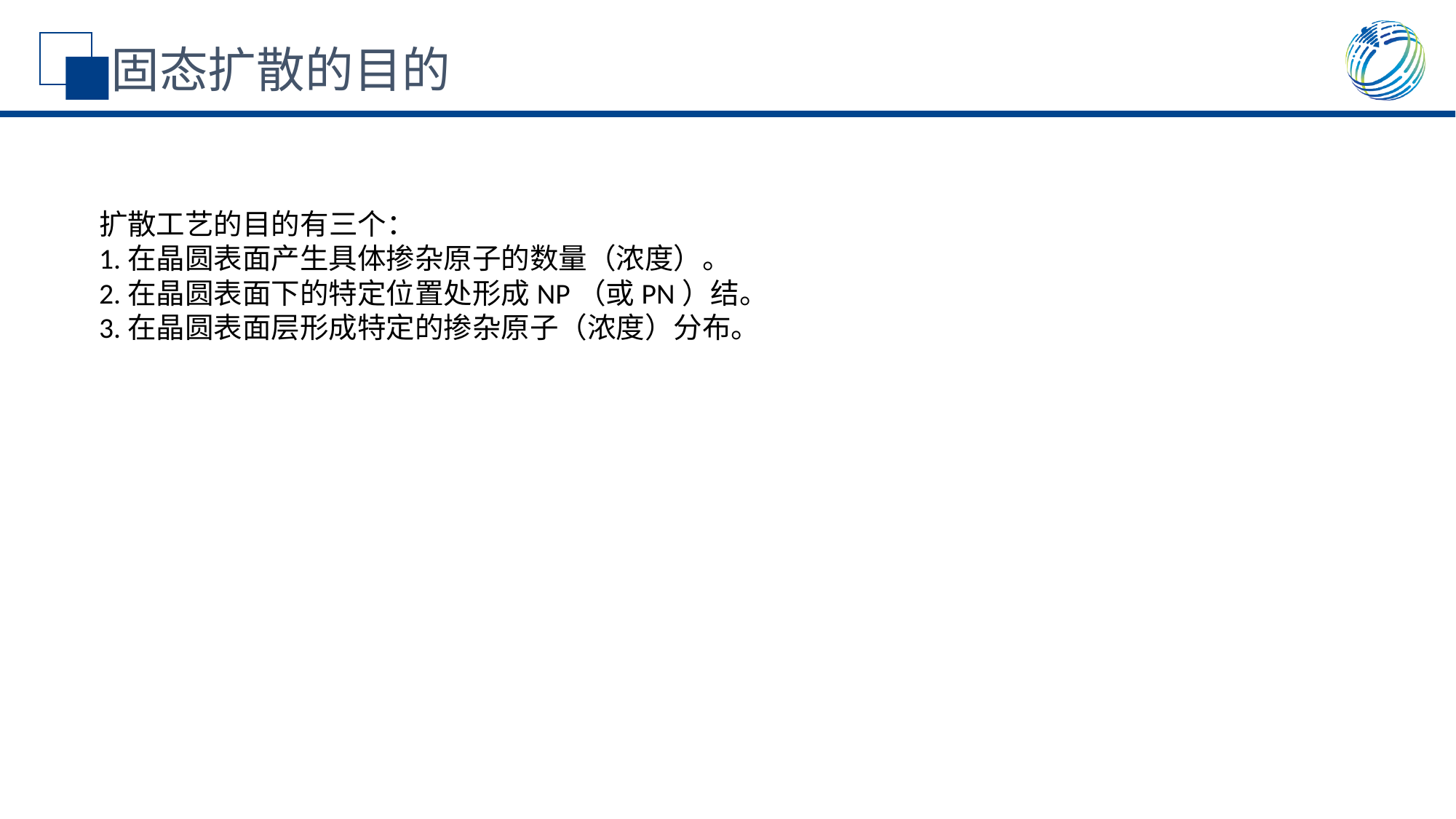

# 固态扩散的目的

扩散工艺的目的有三个：
1.在晶圆表面产生具体掺杂原子的数量（浓度）。
2.在晶圆表面下的特定位置处形成NP（或PN）结。
3.在晶圆表面层形成特定的掺杂原子（浓度）分布。